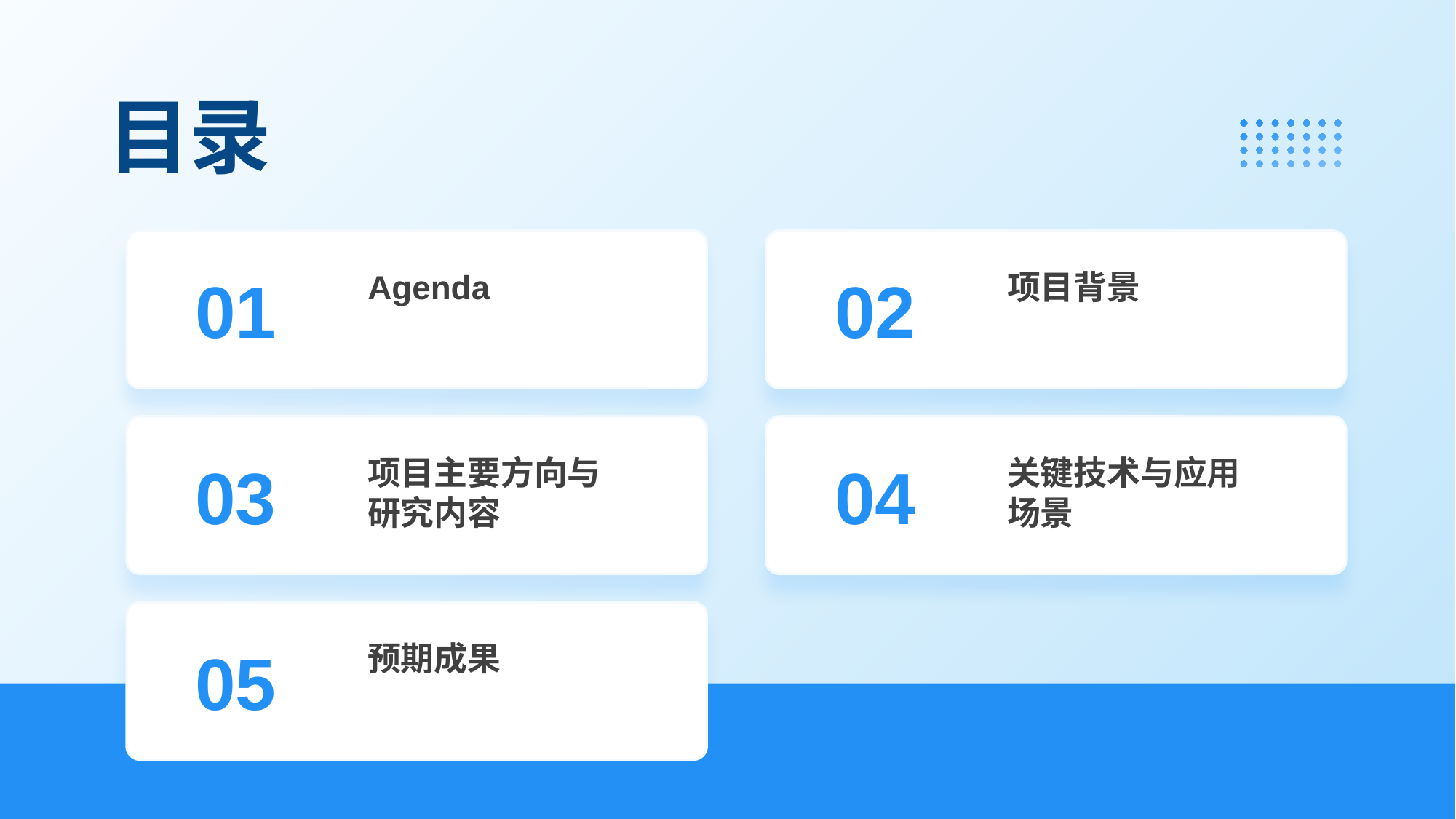

# 目录

01
02
Agenda
项目背景

03
04
项目主要方向与研究内容
关键技术与应用场景

05
预期成果